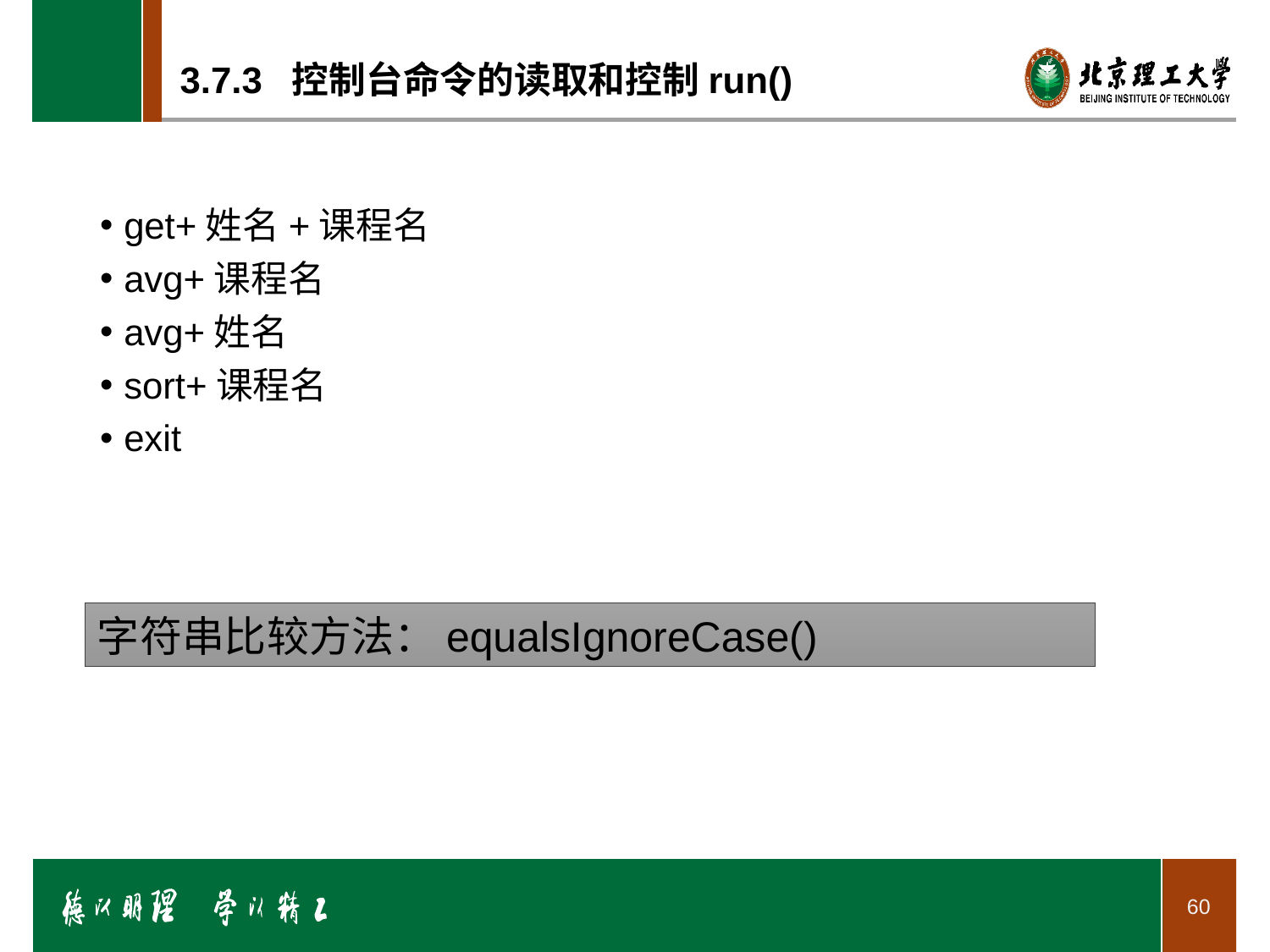

# 3.7.3  控制台命令的读取和控制run()
get+姓名+课程名
avg+课程名
avg+姓名
sort+课程名
exit
字符串比较方法：equalsIgnoreCase()